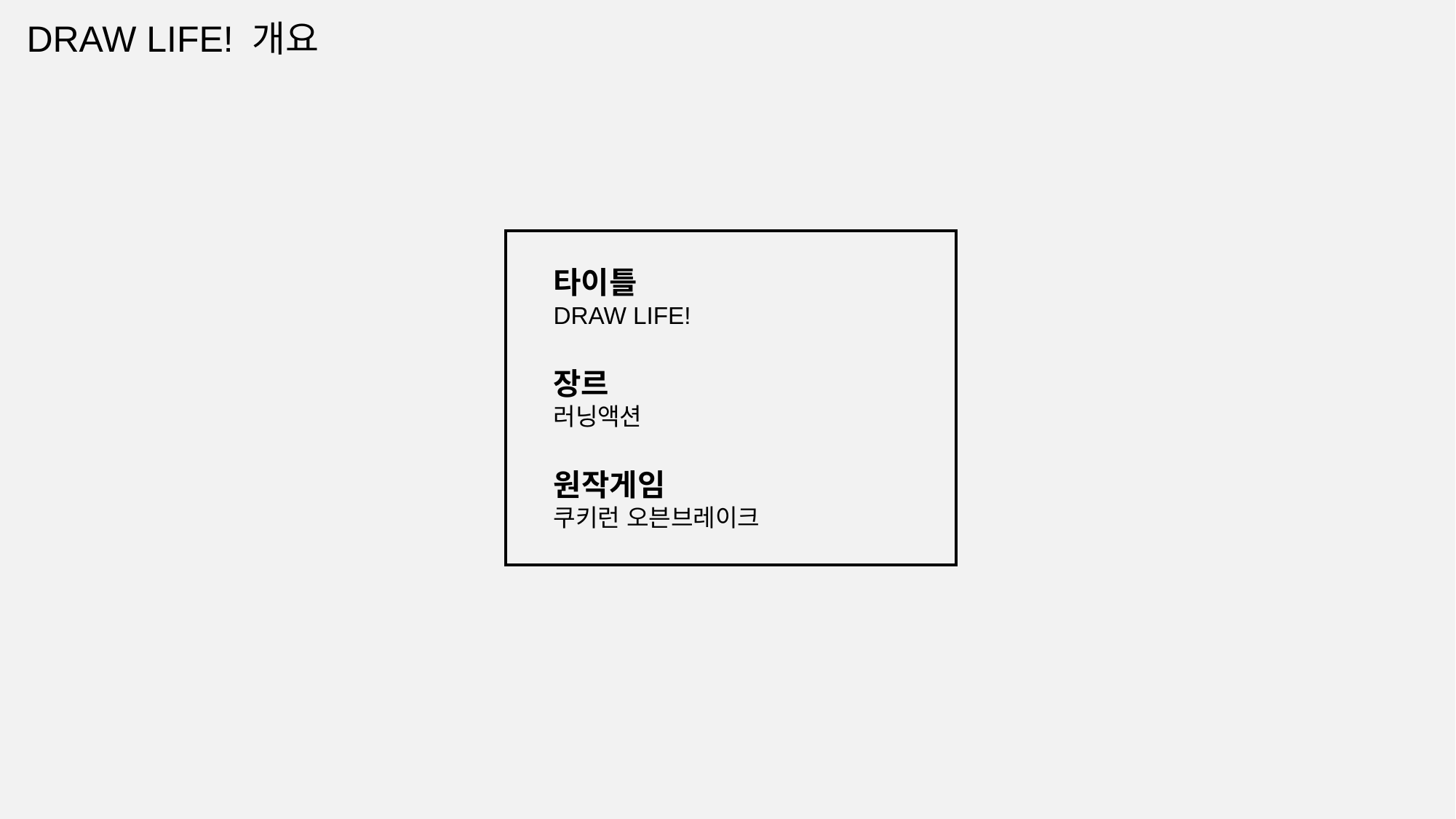

DRAW LIFE! 개요

타이틀
DRAW LIFE!
장르
러닝액션
원작게임
쿠키런 오븐브레이크